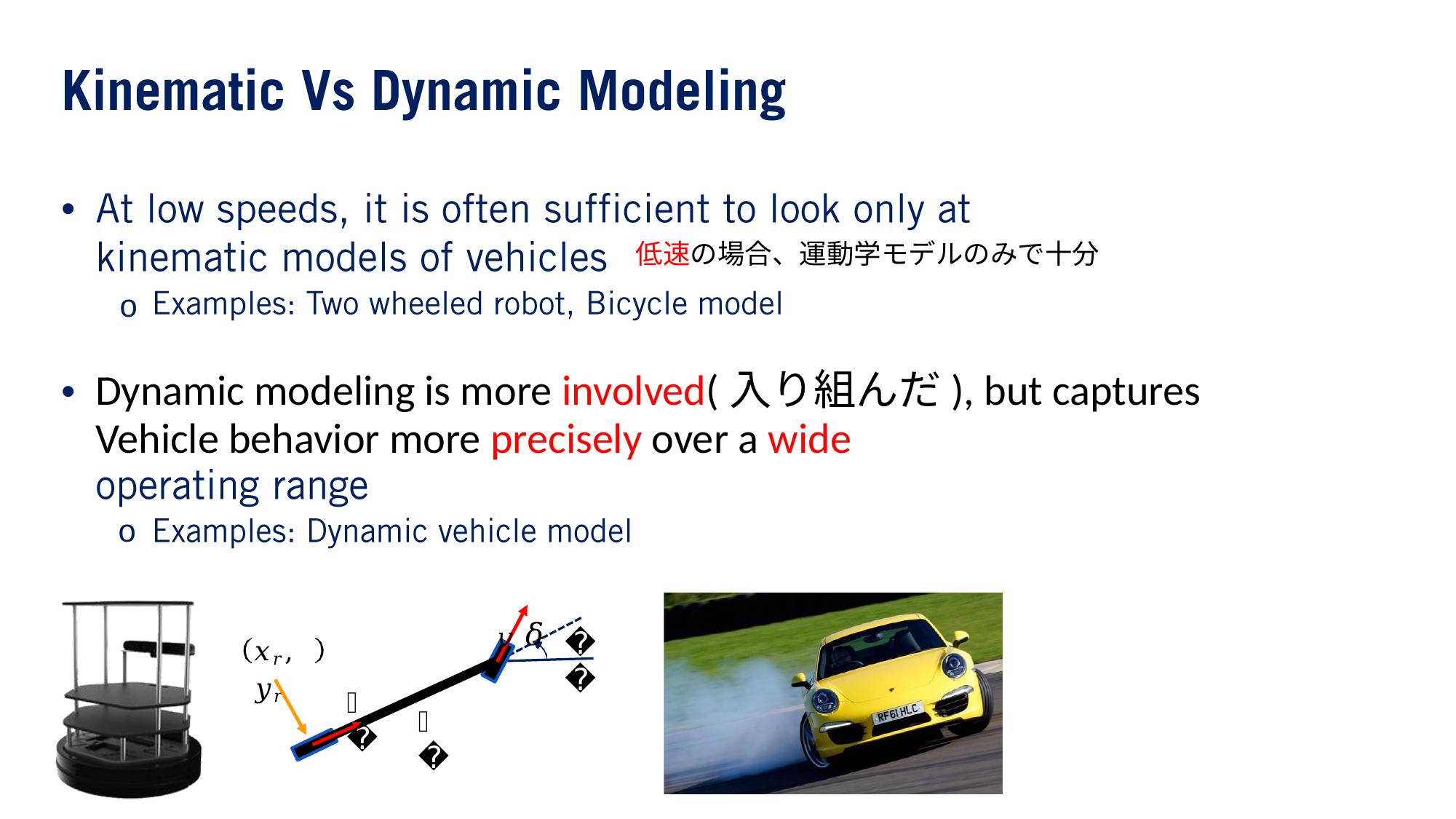

•

o

•

低速の場合、運動学モデルのみで十分

Dynamic modeling is more involved(入り組んだ), but captures
Vehicle behavior more precisely over a wide

o

𝑣 𝛿

𝜃
𝑥𝑟, 𝑦𝑟

𝑣
𝐿